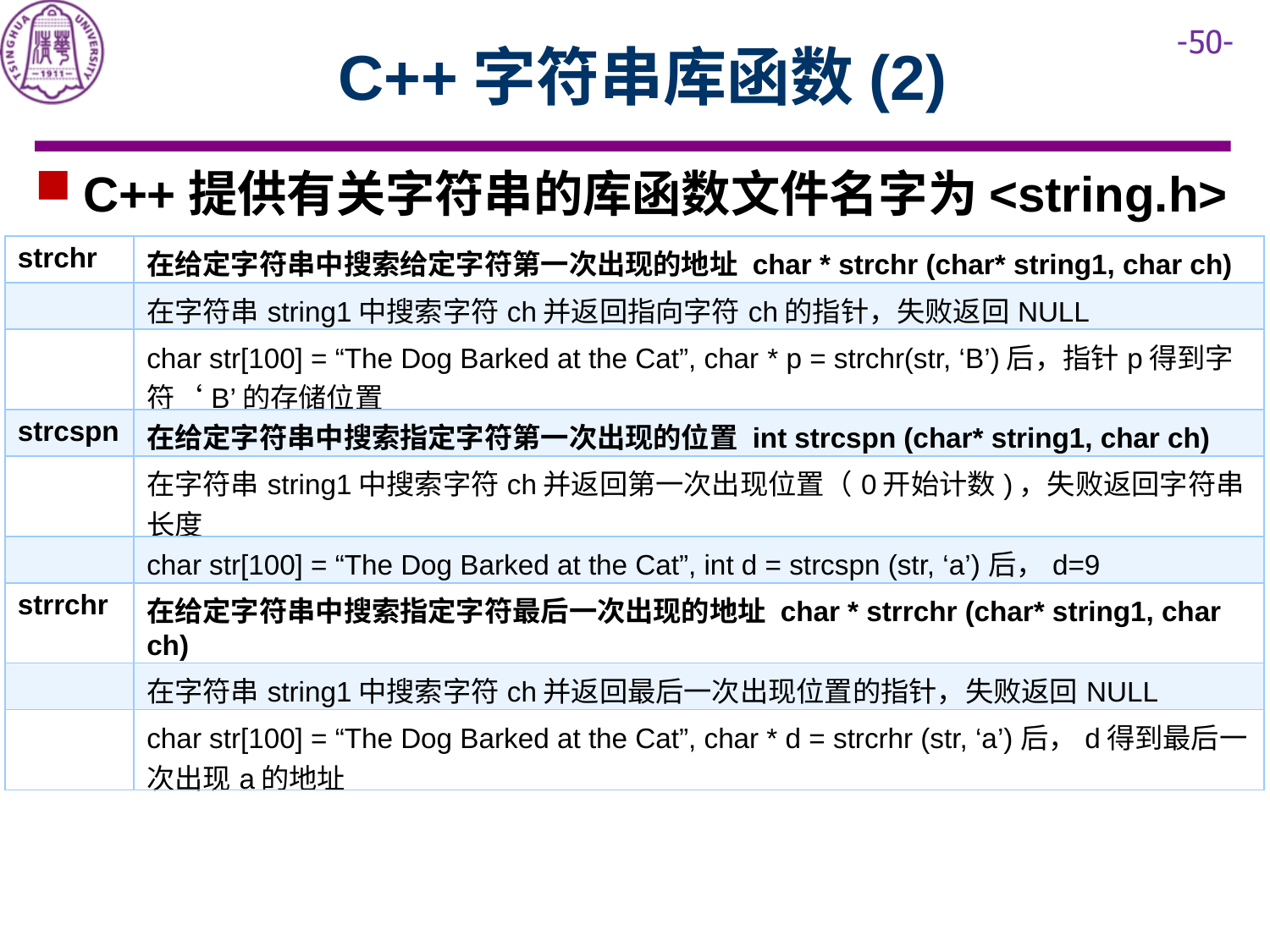

# C++字符串库函数(2)
C++提供有关字符串的库函数文件名字为<string.h>
| strchr | 在给定字符串中搜索给定字符第一次出现的地址 char \* strchr (char\* string1, char ch) |
| --- | --- |
|  | 在字符串string1中搜索字符ch并返回指向字符ch的指针，失败返回NULL |
|  | char str[100] = “The Dog Barked at the Cat”, char \* p = strchr(str, ‘B’)后，指针p得到字符‘B’的存储位置 |
| strcspn | 在给定字符串中搜索指定字符第一次出现的位置 int strcspn (char\* string1, char ch) |
|  | 在字符串string1中搜索字符ch并返回第一次出现位置（0开始计数)，失败返回字符串长度 |
|  | char str[100] = “The Dog Barked at the Cat”, int d = strcspn (str, ‘a’)后，d=9 |
| strrchr | 在给定字符串中搜索指定字符最后一次出现的地址 char \* strrchr (char\* string1, char ch) |
|  | 在字符串string1中搜索字符ch并返回最后一次出现位置的指针，失败返回NULL |
|  | char str[100] = “The Dog Barked at the Cat”, char \* d = strcrhr (str, ‘a’)后，d得到最后一次出现a的地址 |